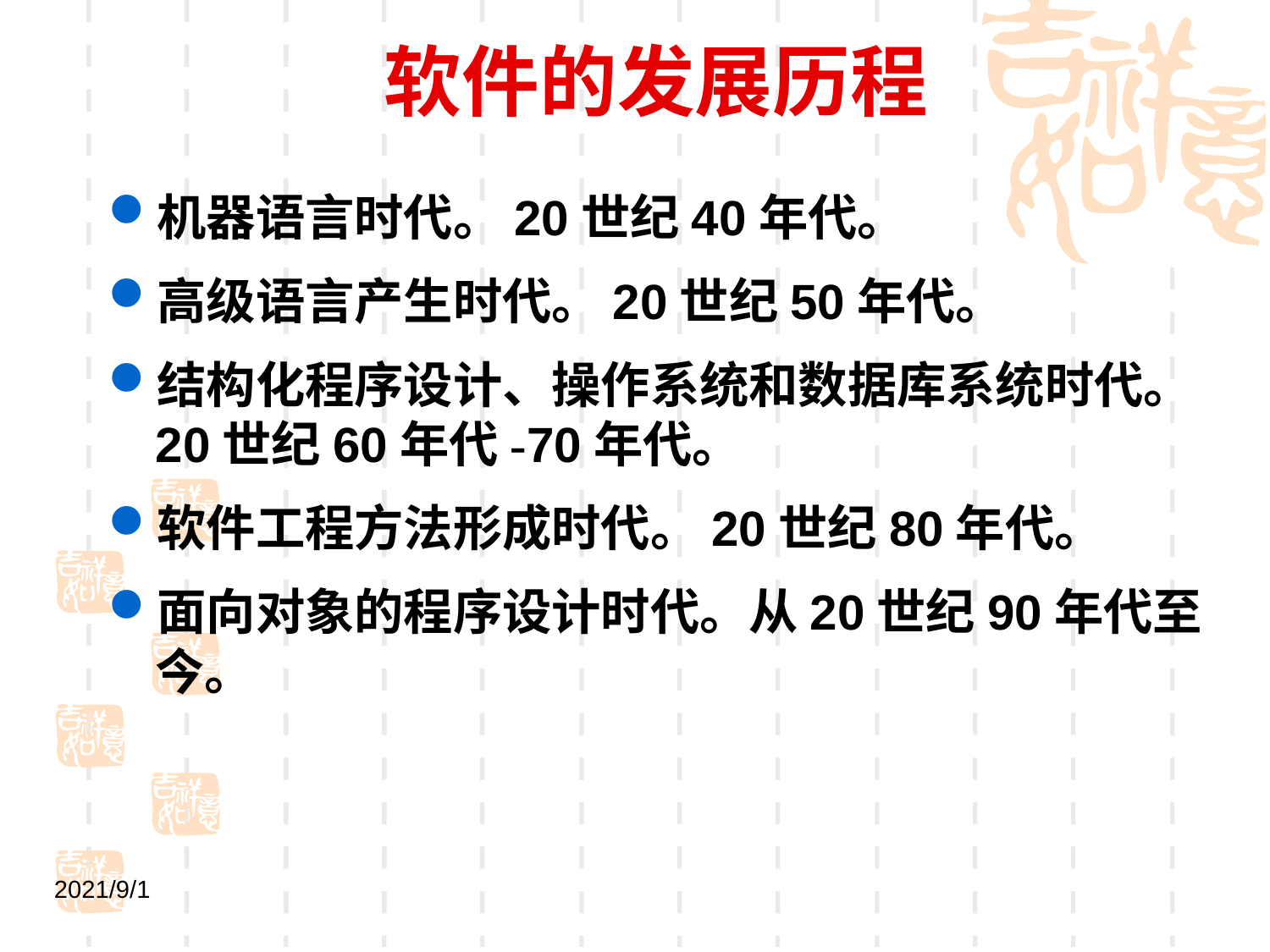

# 软件的发展历程
机器语言时代。20世纪40年代。
高级语言产生时代。20世纪50年代。
结构化程序设计、操作系统和数据库系统时代。20世纪60年代-70年代。
软件工程方法形成时代。20世纪80年代。
面向对象的程序设计时代。从20世纪90年代至今。
2021/9/1